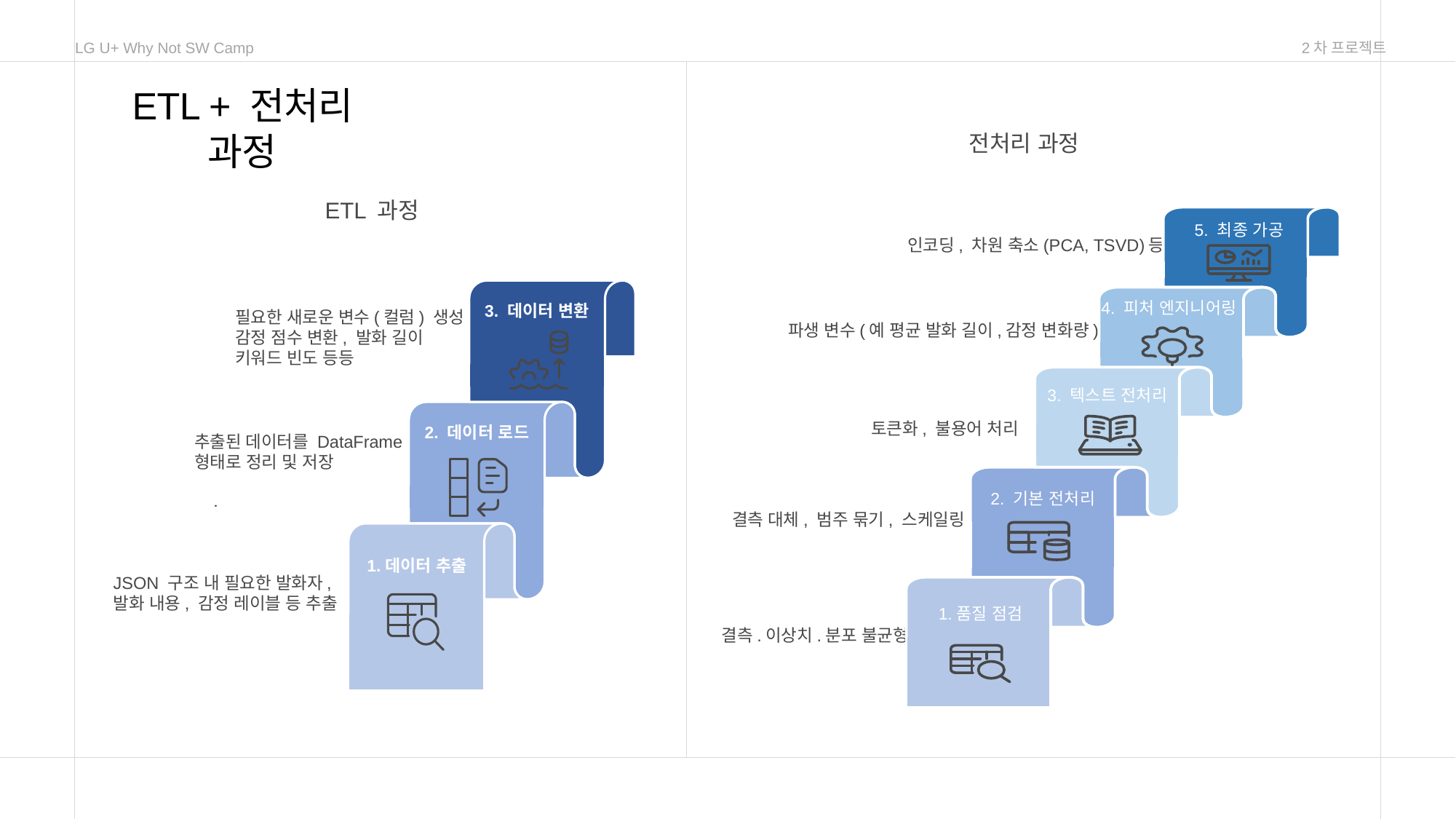

LG U+ Why Not SW Camp
2차 프로젝트
ETL + 전처리 과정
전처리 과정

5. 최종 가공

인코딩, 차원 축소(PCA, TSVD)등

4. 피처 엔지니어링

파생 변수(예 평균 발화 길이,감정 변화량)

3. 텍스트 전처리
토큰화, 불용어 처리

2. 기본 전처리
결측 대체, 범주 묶기, 스케일링

1.품질 점검
결측.이상치.분포 불균형

ETL 과정

3. 데이터 변환
필요한 새로운 변수(컬럼) 생성
감정 점수 변환, 발화 길이
키워드 빈도 등등

2. 데이터 로드

추출된 데이터를 DataFrame
형태로 정리 및 저장

.

1.데이터 추출
JSON 구조 내 필요한 발화자,
발화 내용, 감정 레이블 등 추출